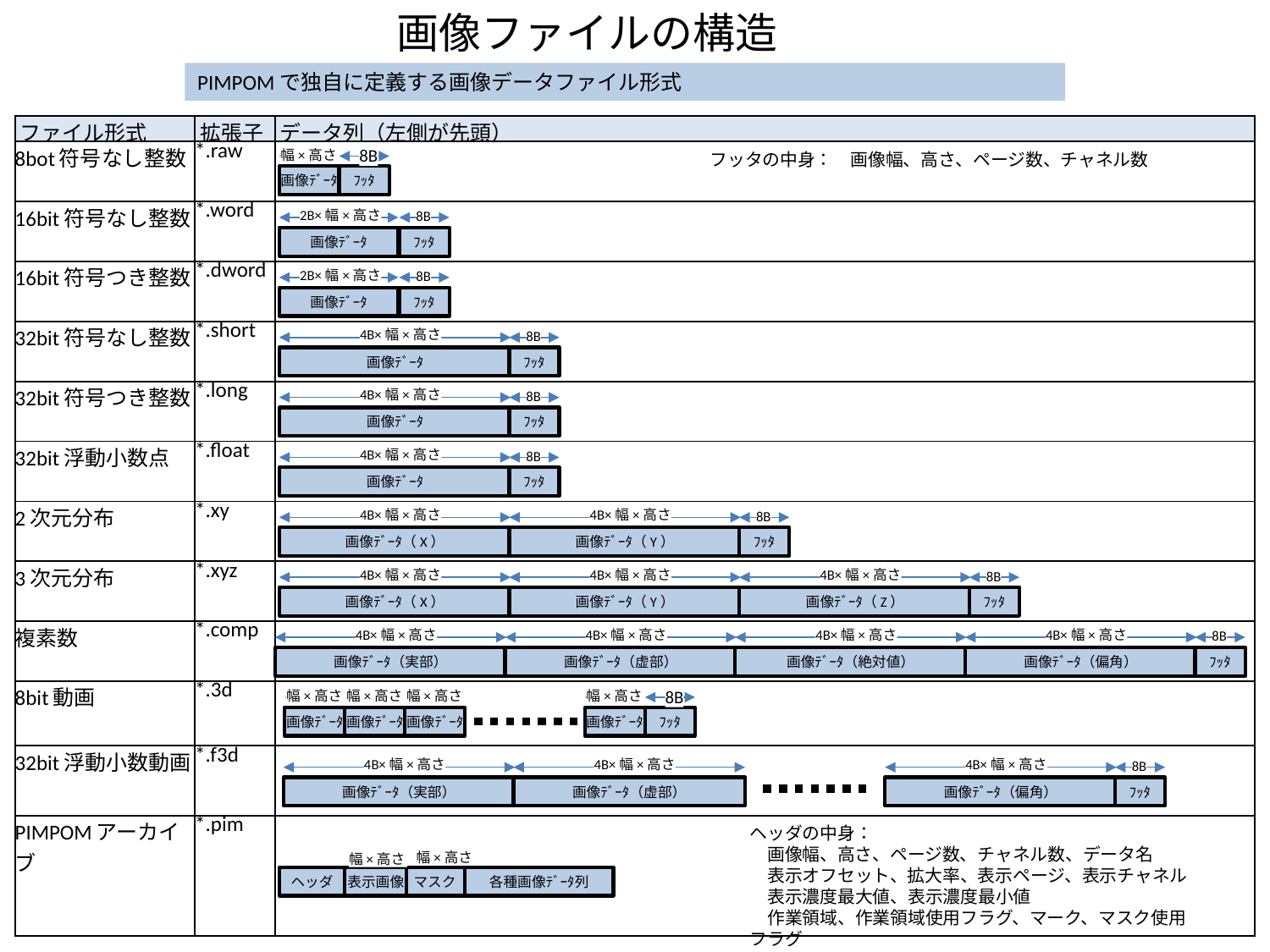

画像ファイルの構造
PIMPOMで独自に定義する画像データファイル形式
| ファイル形式 | 拡張子 | データ列（左側が先頭） |
| --- | --- | --- |
| 8bot符号なし整数 | \*.raw |  |
| 16bit符号なし整数 | \*.word |  |
| 16bit符号つき整数 | \*.dword |  |
| 32bit符号なし整数 | \*.short |  |
| 32bit符号つき整数 | \*.long |  |
| 32bit浮動小数点 | \*.float |  |
| 2次元分布 | \*.xy |  |
| 3次元分布 | \*.xyz |  |
| 複素数 | \*.comp |  |
| 8bit動画 | \*.3d |  |
| 32bit浮動小数動画 | \*.f3d |  |
| PIMPOMアーカイブ | \*.pim |  |
フッタの中身：　画像幅、高さ、ページ数、チャネル数
8B
幅×高さ
画像ﾃﾞｰﾀ
ﾌｯﾀ
2B×幅×高さ
8B
画像ﾃﾞｰﾀ
ﾌｯﾀ
2B×幅×高さ
8B
画像ﾃﾞｰﾀ
ﾌｯﾀ
4B×幅×高さ
8B
画像ﾃﾞｰﾀ
ﾌｯﾀ
4B×幅×高さ
8B
画像ﾃﾞｰﾀ
ﾌｯﾀ
4B×幅×高さ
8B
画像ﾃﾞｰﾀ
ﾌｯﾀ
4B×幅×高さ
4B×幅×高さ
8B
画像ﾃﾞｰﾀ（X）
画像ﾃﾞｰﾀ（Y）
ﾌｯﾀ
4B×幅×高さ
4B×幅×高さ
4B×幅×高さ
8B
画像ﾃﾞｰﾀ（X）
画像ﾃﾞｰﾀ（Y）
画像ﾃﾞｰﾀ（Z）
ﾌｯﾀ
4B×幅×高さ
4B×幅×高さ
4B×幅×高さ
4B×幅×高さ
8B
画像ﾃﾞｰﾀ（実部）
画像ﾃﾞｰﾀ（虚部）
画像ﾃﾞｰﾀ（絶対値）
画像ﾃﾞｰﾀ（偏角）
ﾌｯﾀ
8B
幅×高さ
幅×高さ
幅×高さ
幅×高さ
画像ﾃﾞｰﾀ
画像ﾃﾞｰﾀ
画像ﾃﾞｰﾀ
画像ﾃﾞｰﾀ
ﾌｯﾀ
4B×幅×高さ
4B×幅×高さ
4B×幅×高さ
8B
画像ﾃﾞｰﾀ（実部）
画像ﾃﾞｰﾀ（虚部）
画像ﾃﾞｰﾀ（偏角）
ﾌｯﾀ
ヘッダの中身：
　画像幅、高さ、ページ数、チャネル数、データ名
　表示オフセット、拡大率、表示ページ、表示チャネル
　表示濃度最大値、表示濃度最小値
　作業領域、作業領域使用フラグ、マーク、マスク使用フラグ
幅×高さ
幅×高さ
ヘッダ
表示画像
マスク
各種画像ﾃﾞｰﾀ列